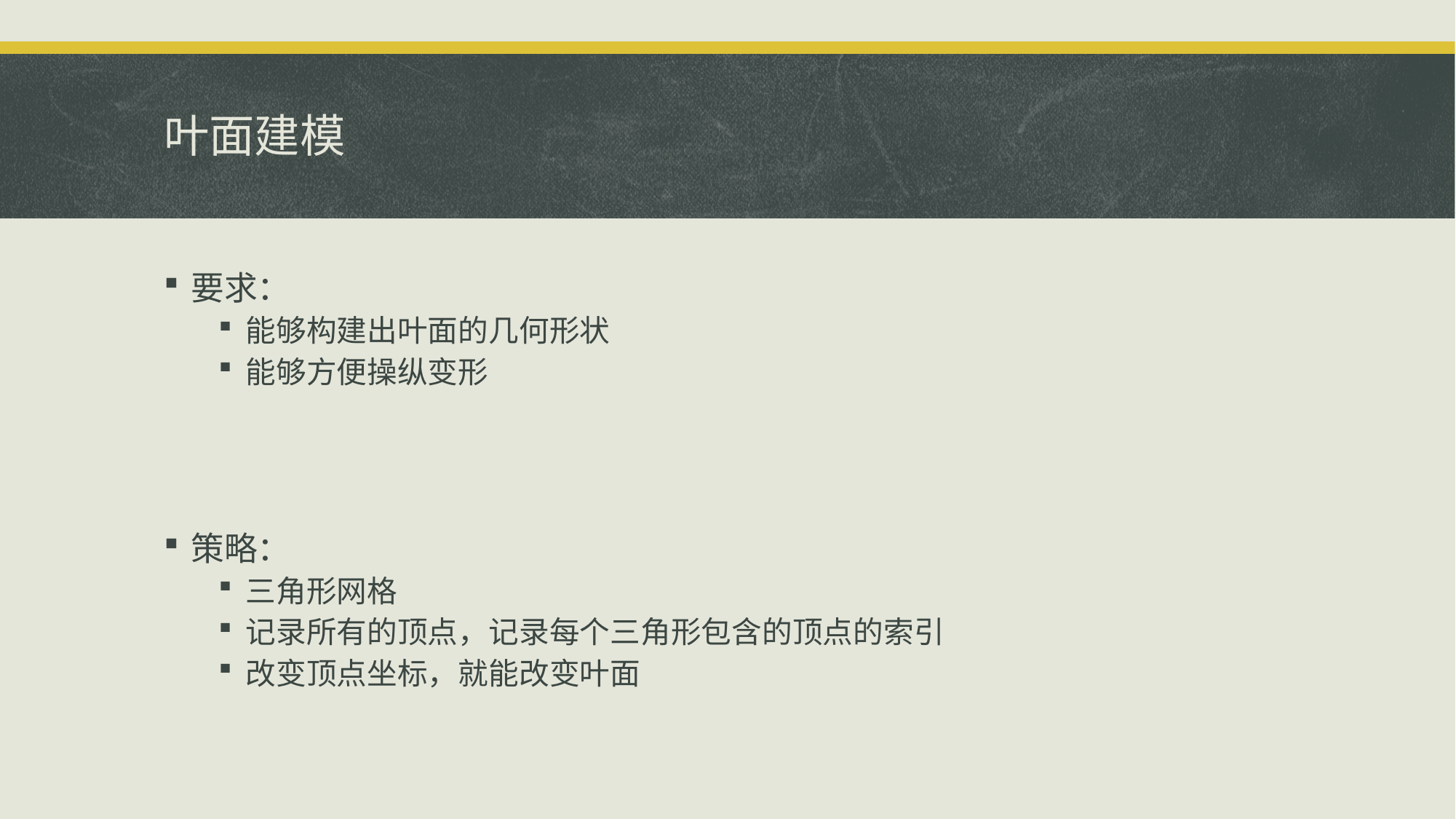

# 叶面建模
要求：
能够构建出叶面的几何形状
能够方便操纵变形

策略：
三角形网格
记录所有的顶点，记录每个三角形包含的顶点的索引
改变顶点坐标，就能改变叶面